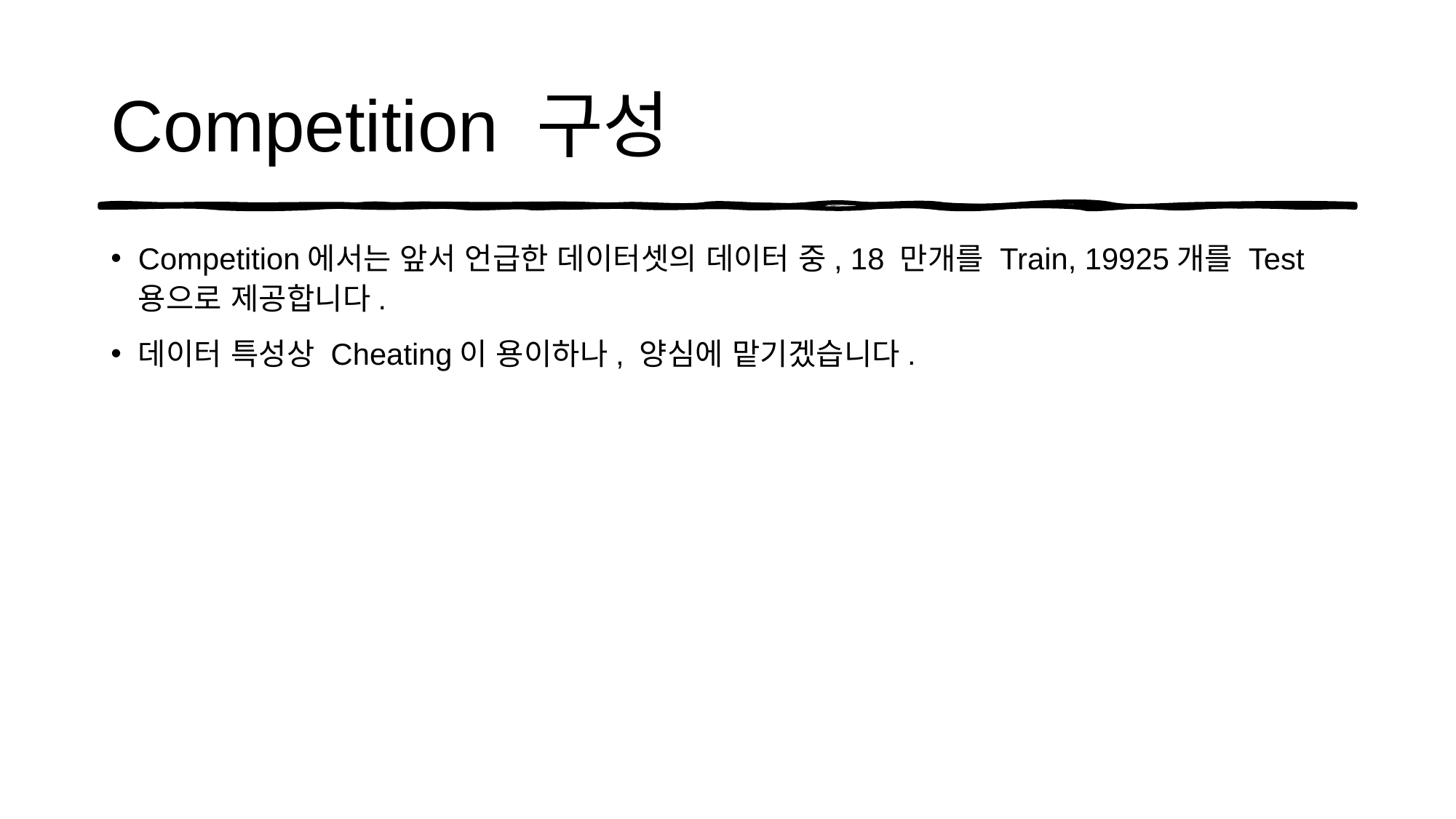

# Competition 구성
Competition에서는 앞서 언급한 데이터셋의 데이터 중, 18 만개를 Train, 19925개를 Test용으로 제공합니다.
데이터 특성상 Cheating이 용이하나, 양심에 맡기겠습니다.